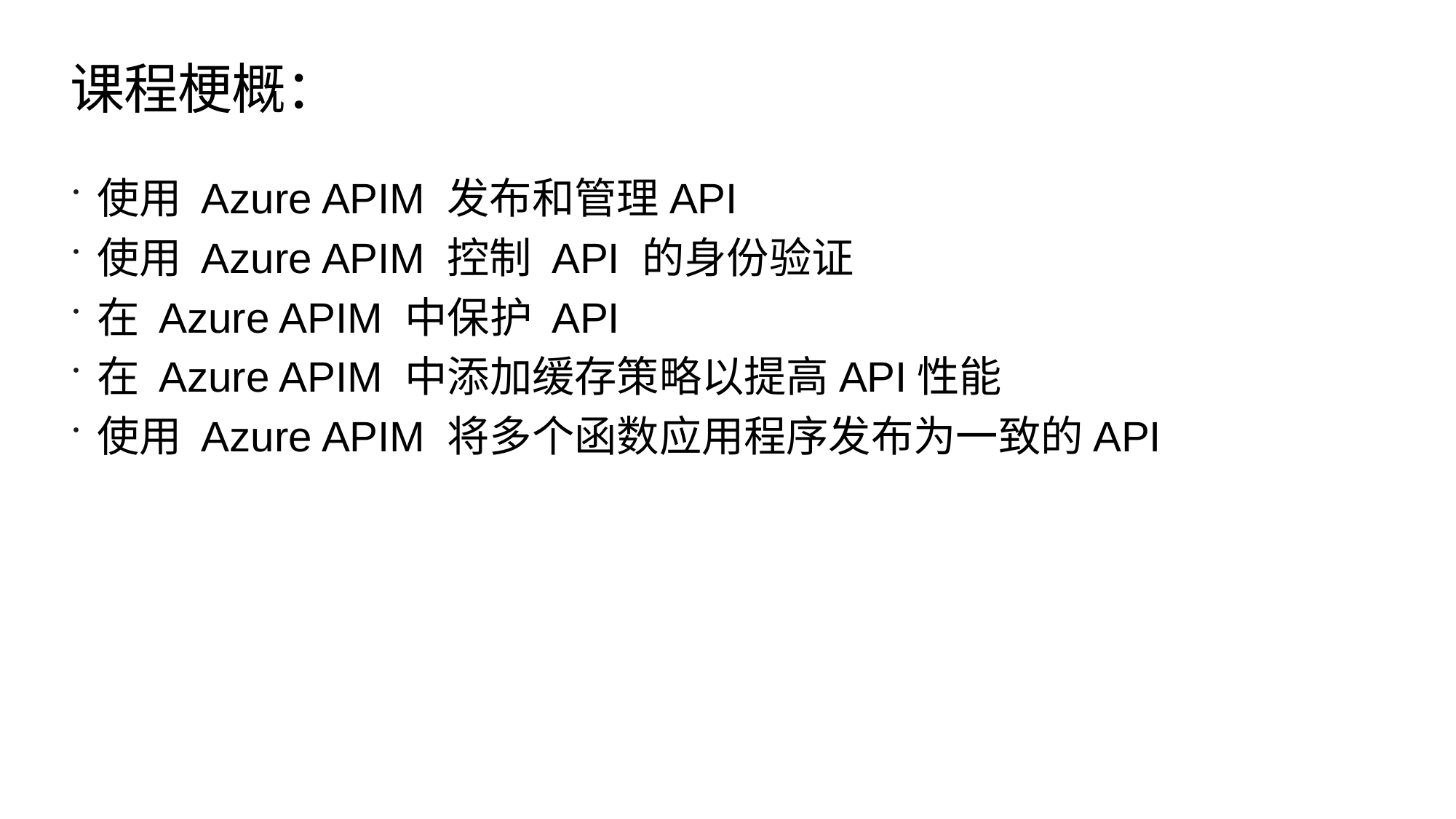

# 课程梗概：
使用 Azure APIM 发布和管理API
使用 Azure APIM 控制 API 的身份验证
在 Azure APIM 中保护 API
在 Azure APIM 中添加缓存策略以提高API性能
使用 Azure APIM 将多个函数应用程序发布为一致的API